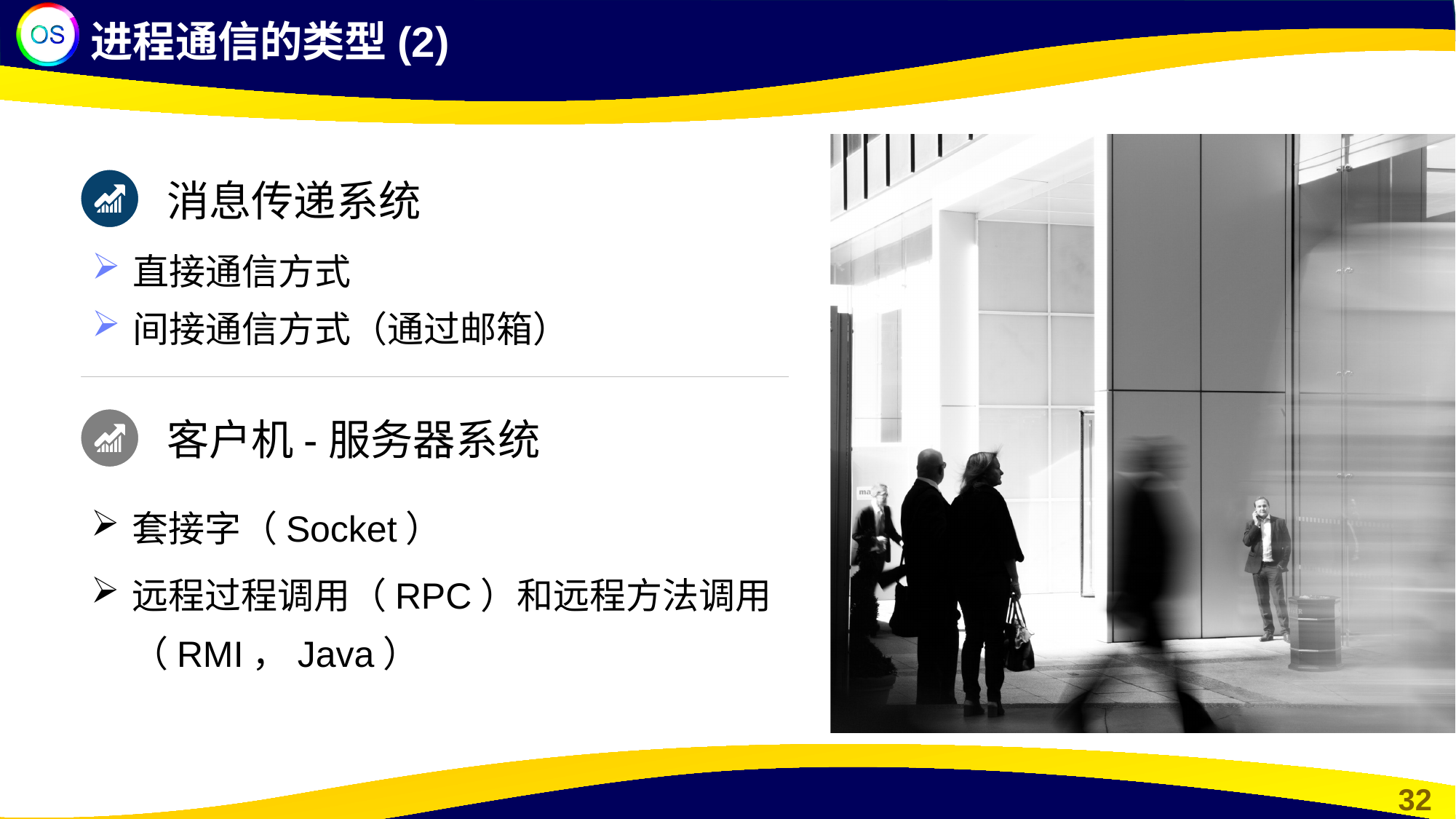

进程通信的类型(2)

消息传递系统
直接通信方式
间接通信方式（通过邮箱）

客户机-服务器系统
套接字（Socket）
远程过程调用（RPC）和远程方法调用（RMI，Java）